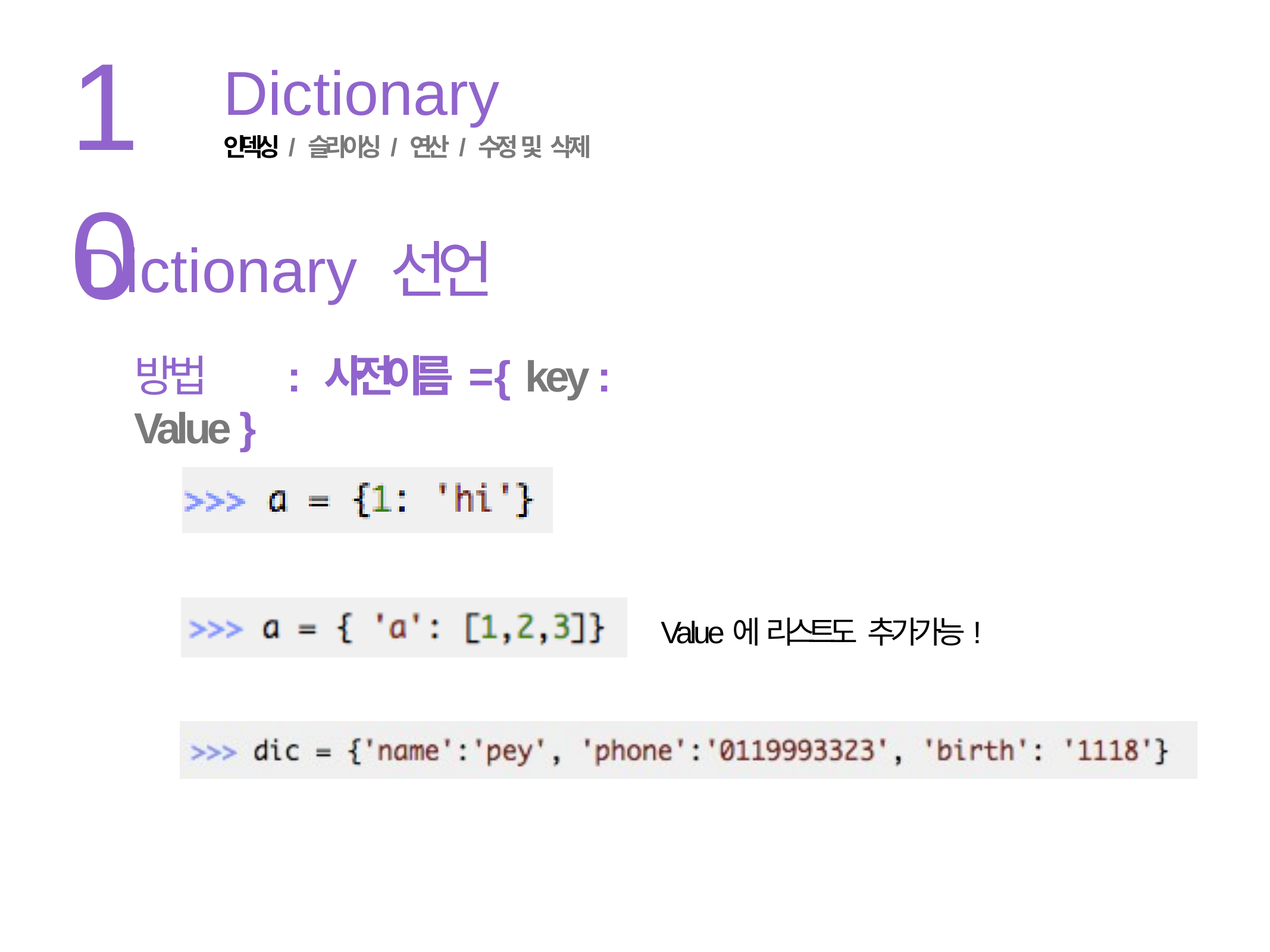

10
# Dictionary
인덱싱  / 슬라이싱  / 연산  / 수정  및 삭제
Dictionary 선언
방법	: 사전이름  =   { key : Value }

Value에 리스트도  추가가능!